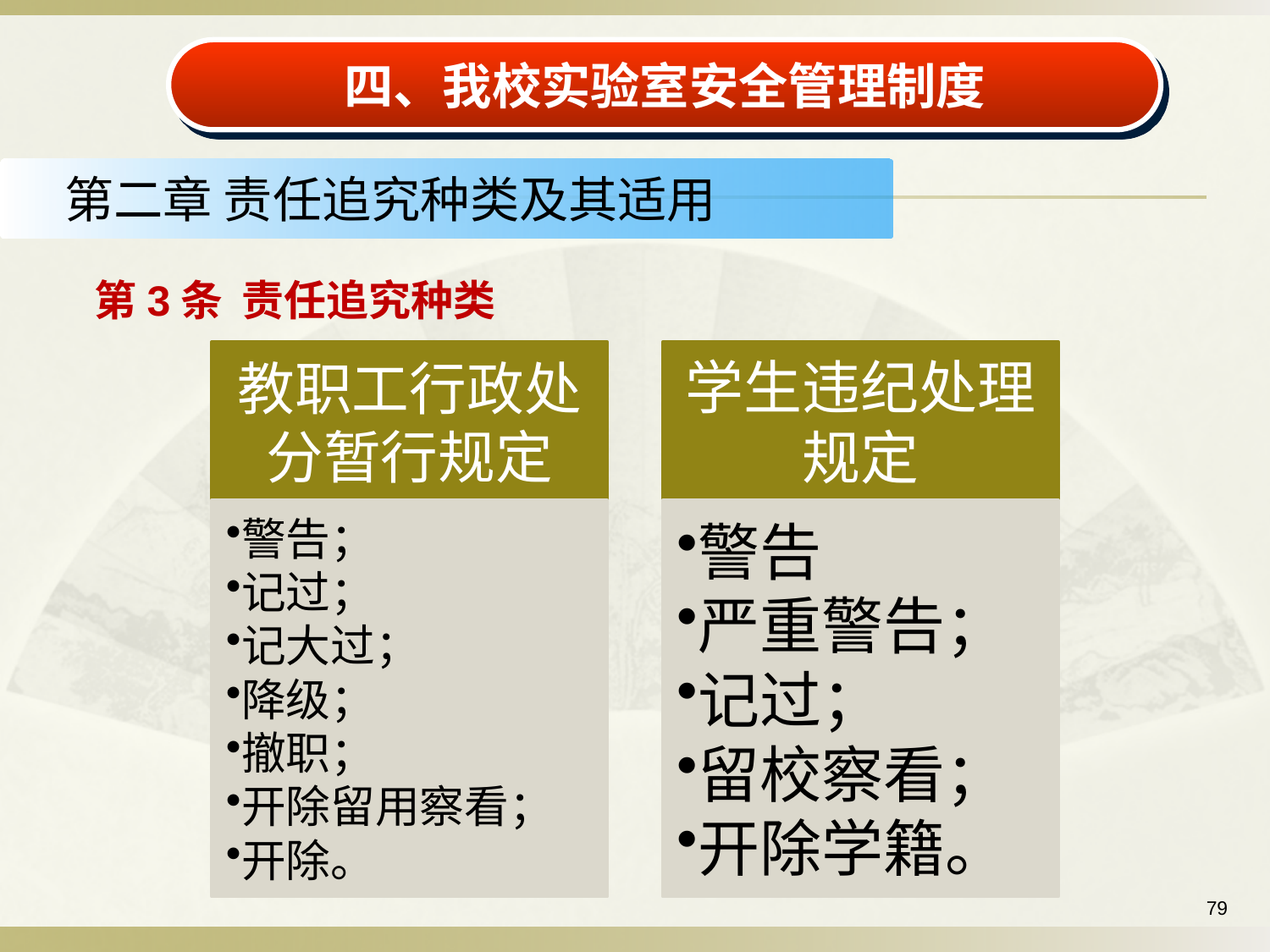

四、我校实验室安全管理制度
第二章 责任追究种类及其适用
第3条  责任追究种类
教职工行政处分暂行规定
警告；
学生违纪处理规定
警告
严重警告；
记过；
留校察看；
开除学籍。
记过；
记大过；
降级；
撤职；
开除留用察看；
开除。
79